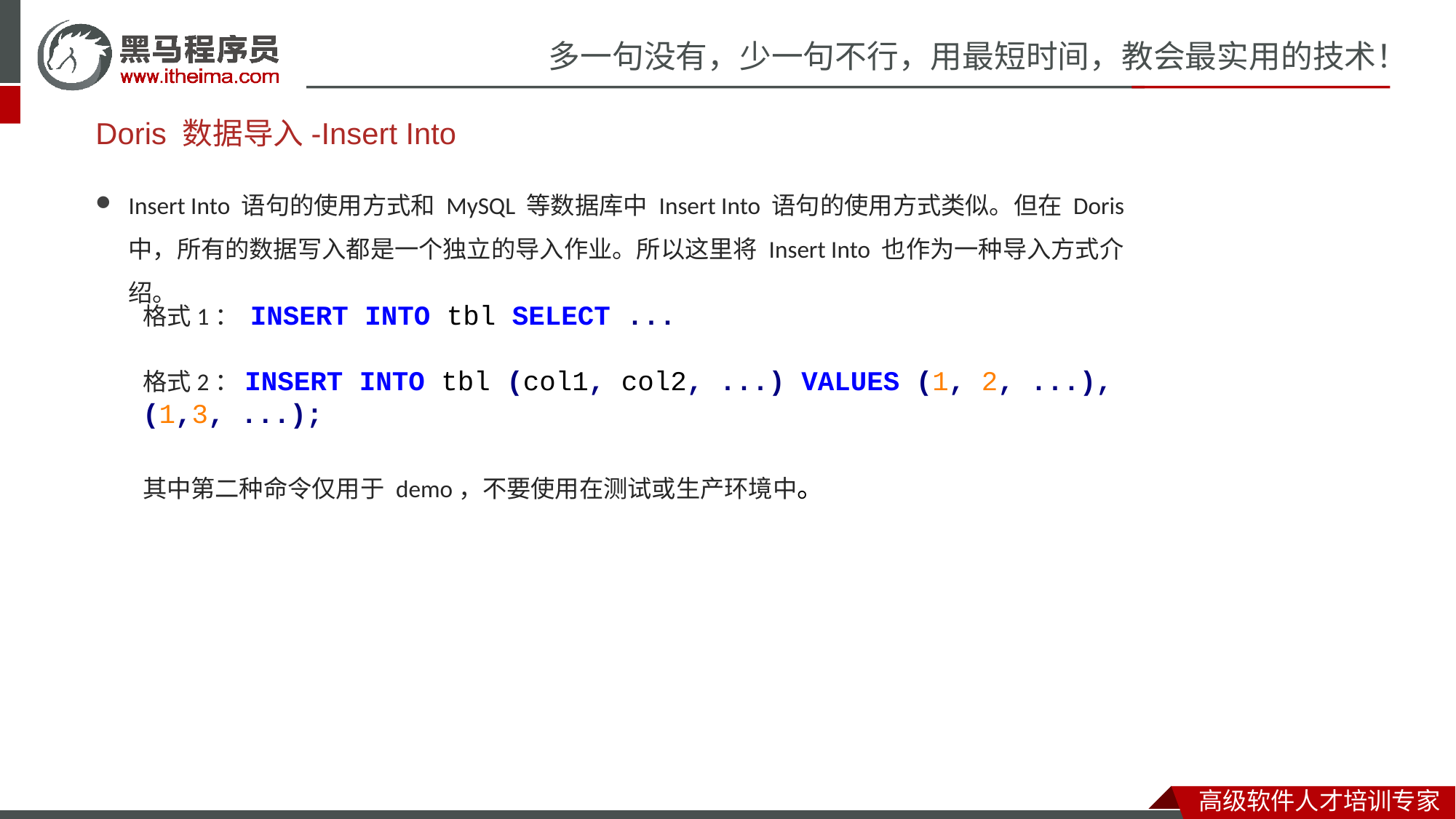

# Doris 数据导入-Insert Into

Insert Into 语句的使用方式和 MySQL 等数据库中 Insert Into 语句的使用方式类似。但在 Doris 中，所有的数据写入都是一个独立的导入作业。所以这里将 Insert Into 也作为一种导入方式介绍。

格式1： INSERT INTO tbl SELECT ...

格式2：INSERT INTO tbl (col1, col2, ...) VALUES (1, 2, ...), (1,3, ...);

其中第二种命令仅用于 demo，不要使用在测试或生产环境中。